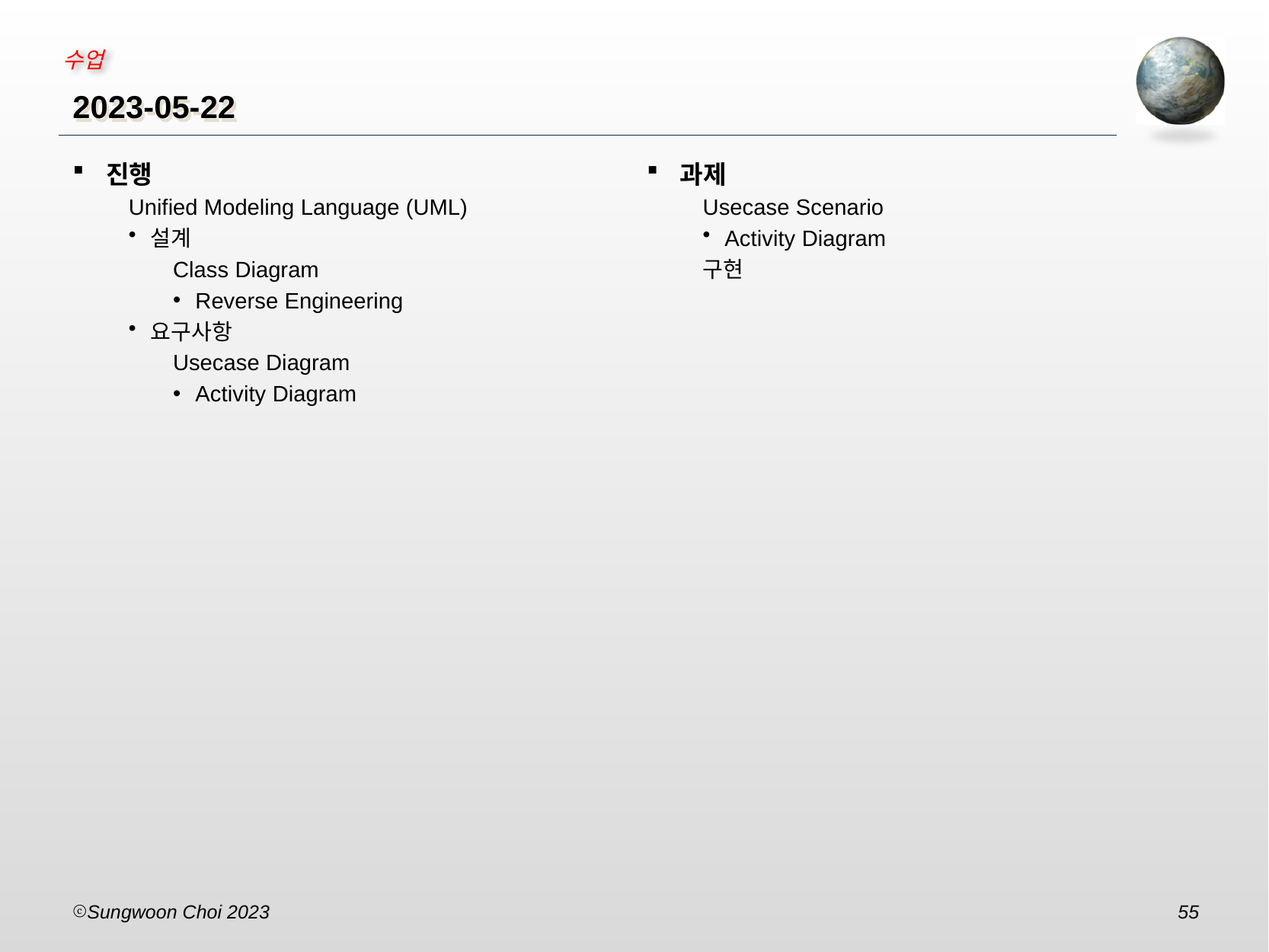

# 2023-05-22
과제
Usecase Scenario
Activity Diagram
구현
진행
Unified Modeling Language (UML)
설계
Class Diagram
Reverse Engineering
요구사항
Usecase Diagram
Activity Diagram
Sungwoon Choi 2023
55